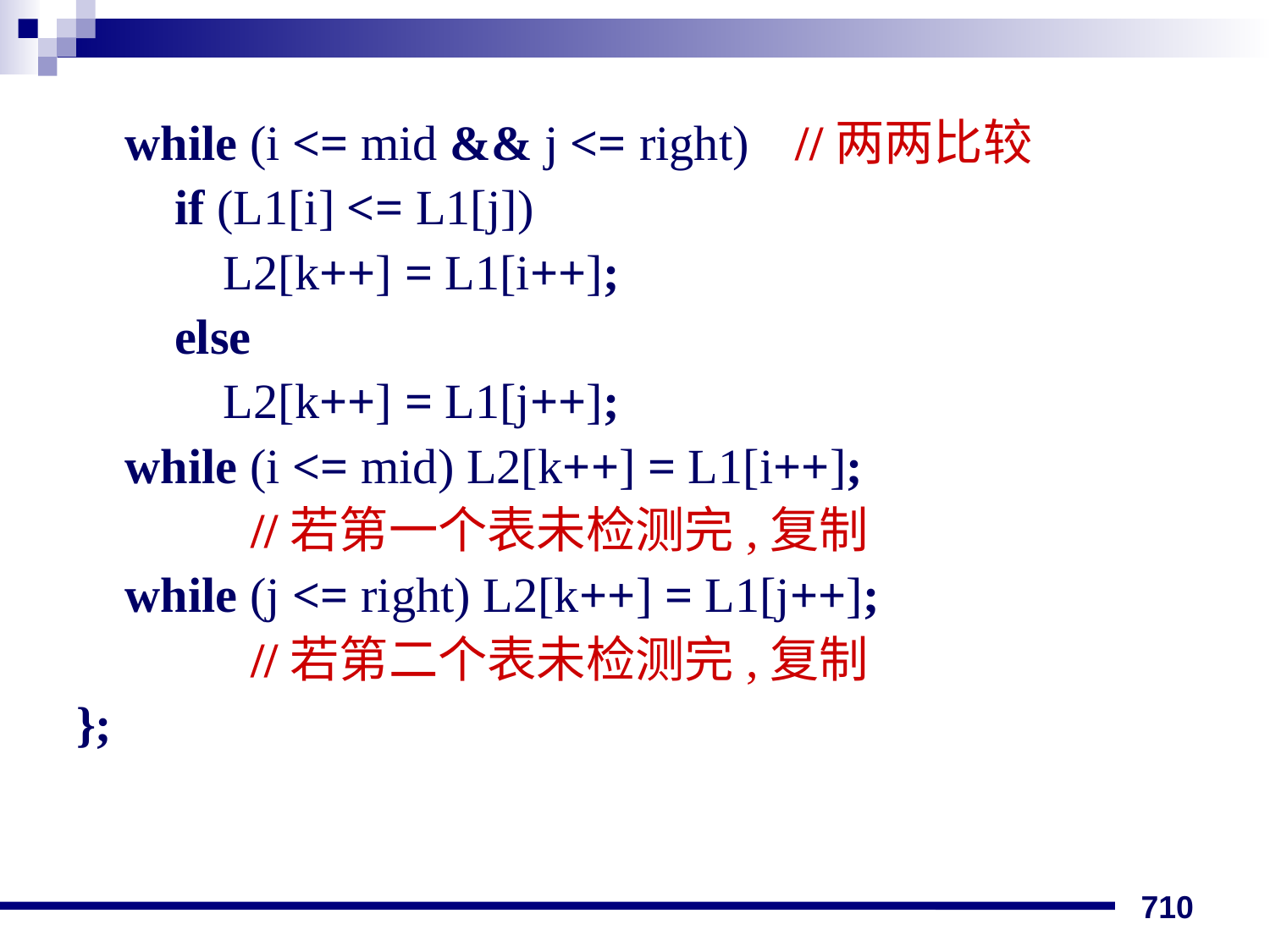

while (i <= mid && j <= right)	   //两两比较
        if (L1[i] <= L1[j])
            L2[k++] = L1[i++];
        else
            L2[k++] = L1[j++];
    while (i <= mid) L2[k++] = L1[i++];
		//若第一个表未检测完,复制
    while (j <= right) L2[k++] = L1[j++];
		//若第二个表未检测完,复制
};
710